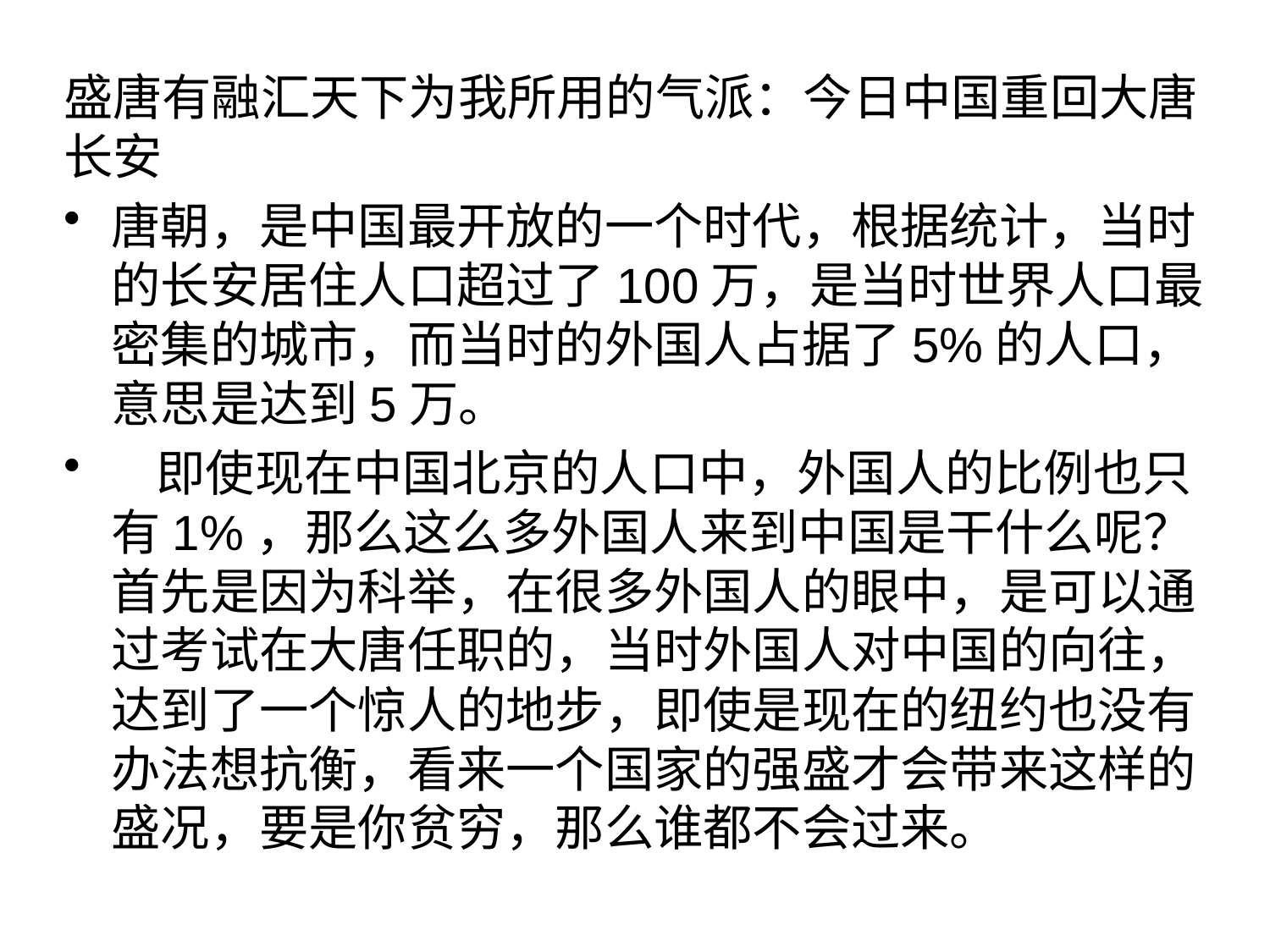

盛唐有融汇天下为我所用的气派：今日中国重回大唐长安
唐朝，是中国最开放的一个时代，根据统计，当时的长安居住人口超过了100万，是当时世界人口最密集的城市，而当时的外国人占据了5%的人口，意思是达到5万。
   即使现在中国北京的人口中，外国人的比例也只有1%，那么这么多外国人来到中国是干什么呢？首先是因为科举，在很多外国人的眼中，是可以通过考试在大唐任职的，当时外国人对中国的向往，达到了一个惊人的地步，即使是现在的纽约也没有办法想抗衡，看来一个国家的强盛才会带来这样的盛况，要是你贫穷，那么谁都不会过来。